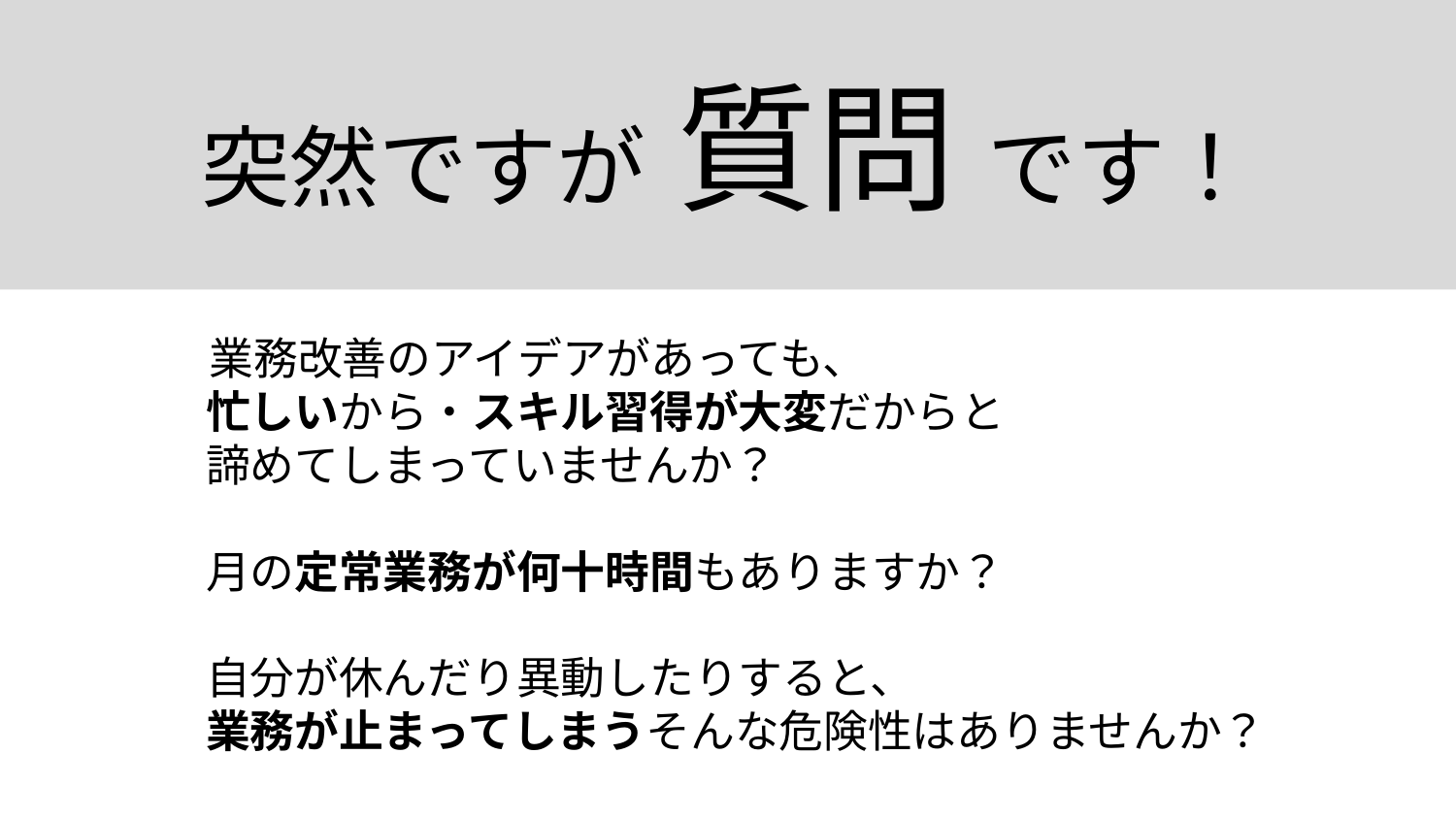

# 突然ですが 質問 です！
   業務改善のアイデアがあっても、
　忙しいから・スキル習得が大変だからと
　諦めてしまっていませんか？

　月の定常業務が何十時間もありますか？

　自分が休んだり異動したりすると、
　業務が止まってしまうそんな危険性はありませんか？